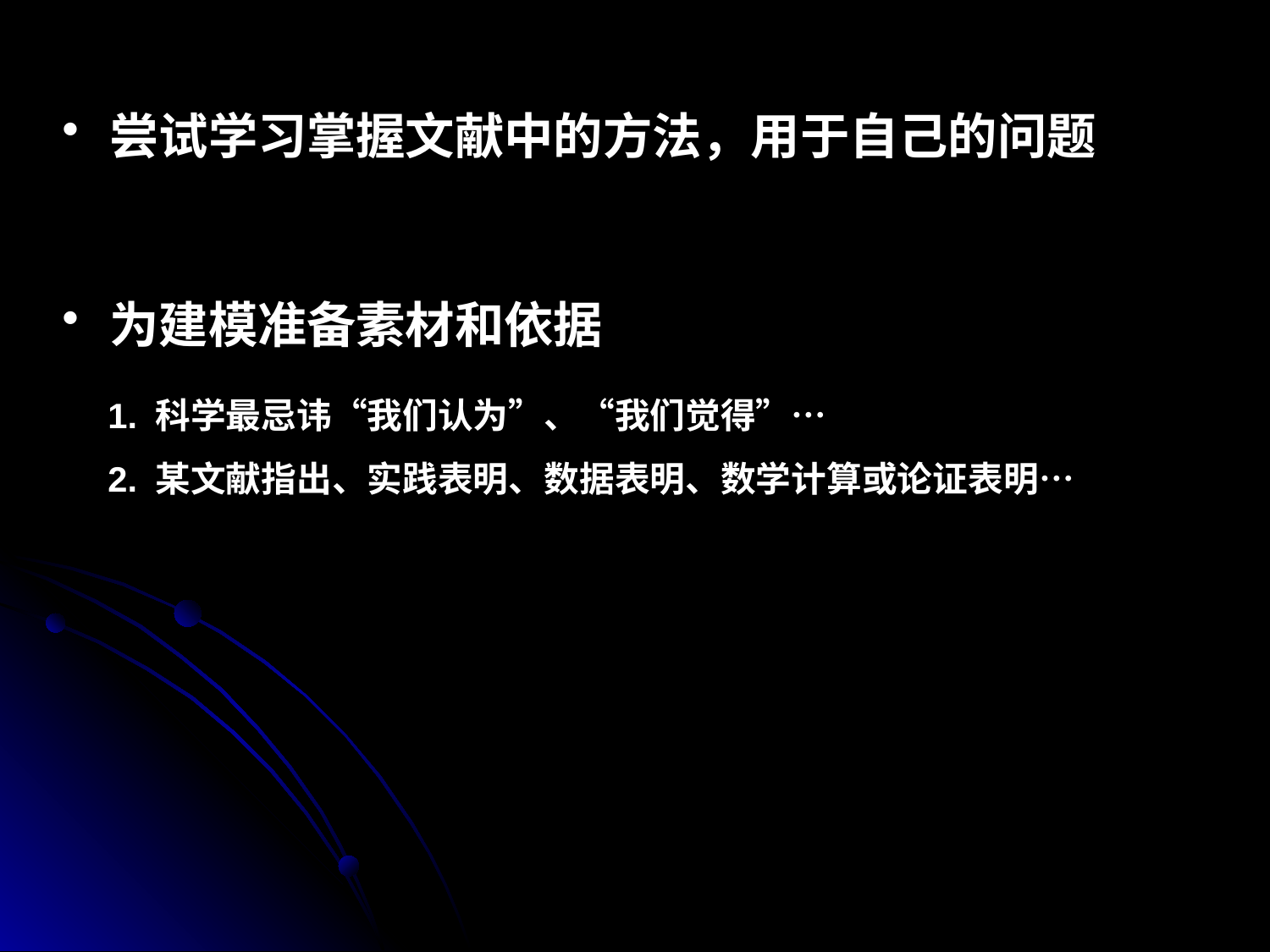

尝试学习掌握文献中的方法，用于自己的问题
为建模准备素材和依据
1. 科学最忌讳“我们认为”、“我们觉得”…
2. 某文献指出、实践表明、数据表明、数学计算或论证表明…